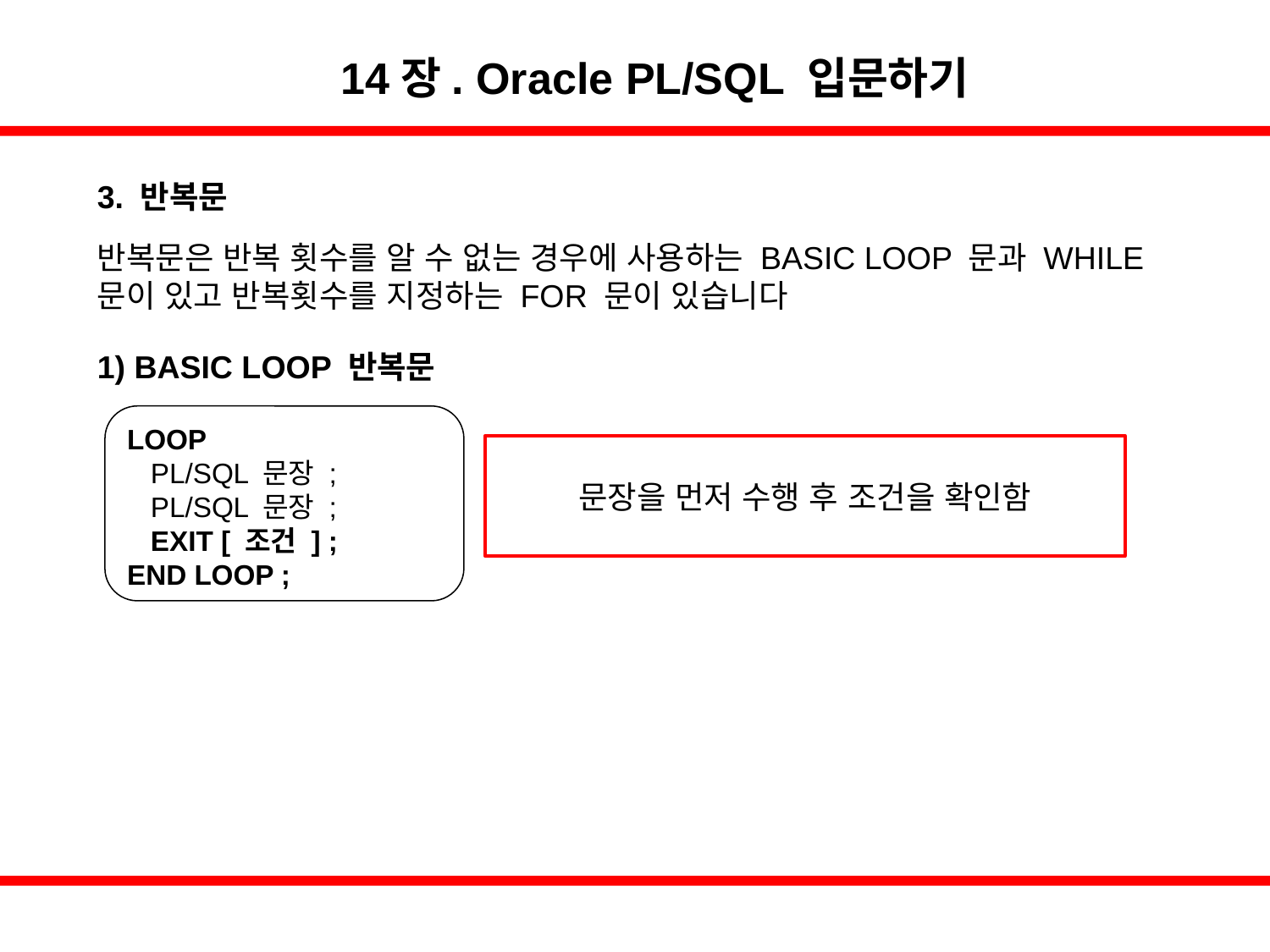

14장. Oracle PL/SQL 입문하기

3. 반복문
반복문은 반복 횟수를 알 수 없는 경우에 사용하는 BASIC LOOP 문과 WHILE 문이 있고 반복횟수를 지정하는 FOR 문이 있습니다
1) BASIC LOOP 반복문
LOOP
   PL/SQL 문장 ;
   PL/SQL 문장 ;
   EXIT [ 조건 ] ;
END LOOP ;

문장을 먼저 수행 후 조건을 확인함